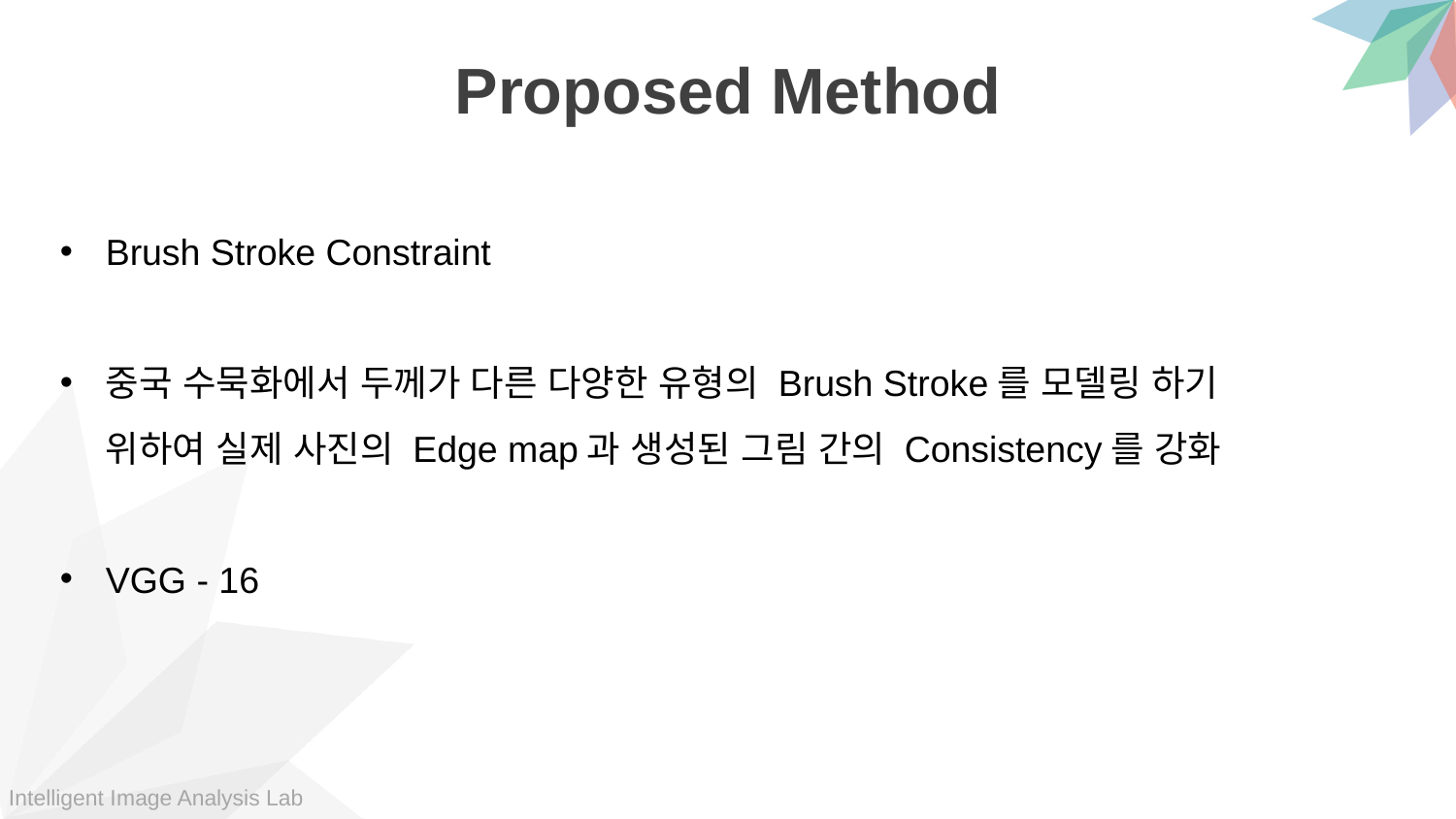

Proposed Method
Brush Stroke Constraint

중국 수묵화에서 두께가 다른 다양한 유형의 Brush Stroke를 모델링 하기 위하여 실제 사진의 Edge map과 생성된 그림 간의 Consistency를 강화

VGG - 16